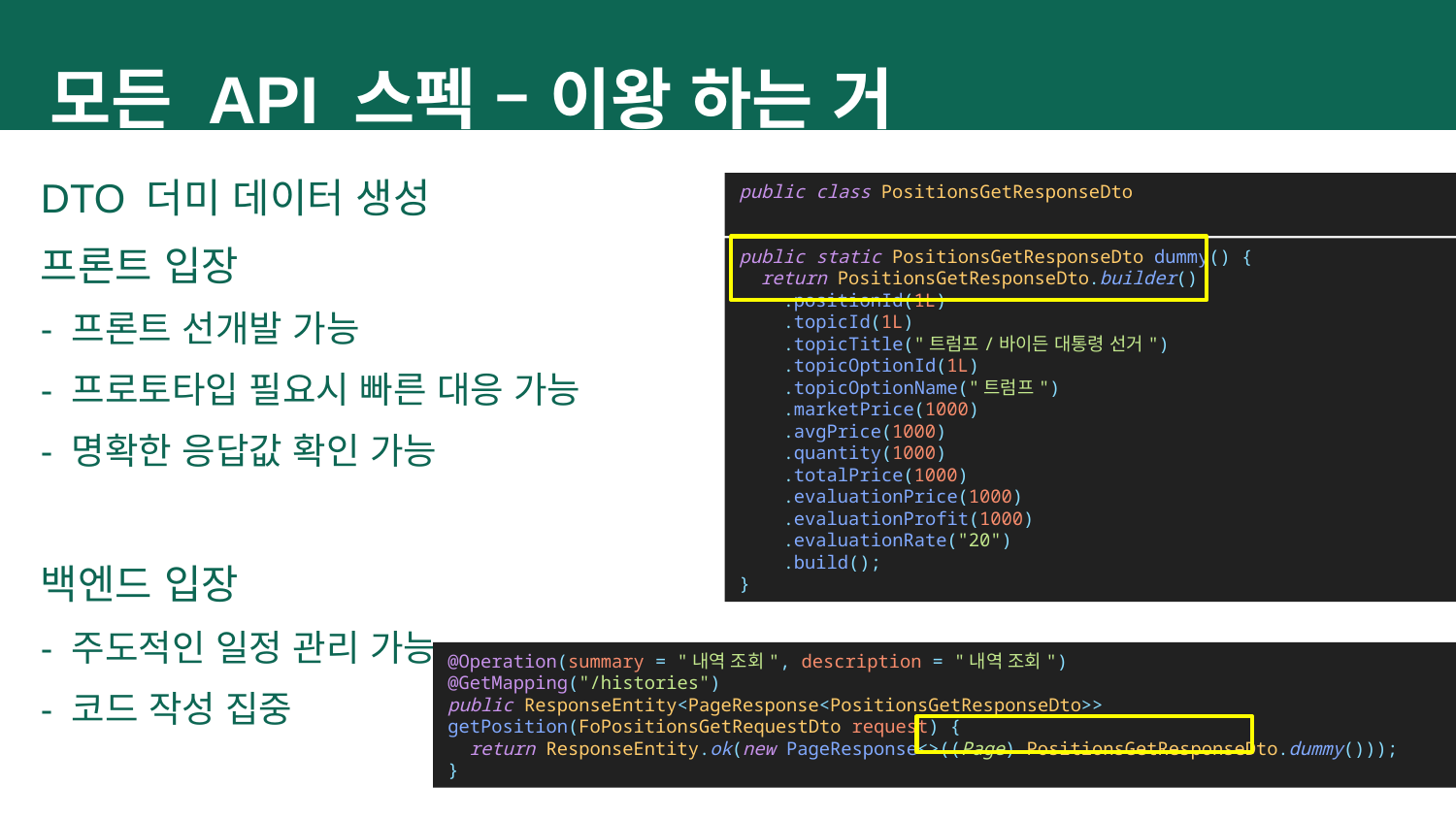

모든 API 스펙 – 이왕 하는 거
DTO 더미 데이터 생성
프론트 입장
- 프론트 선개발 가능
- 프로토타입 필요시 빠른 대응 가능
- 명확한 응답값 확인 가능

백엔드 입장
- 주도적인 일정 관리 가능
- 코드 작성 집중

public class PositionsGetResponseDto

public static PositionsGetResponseDto dummy() {
  return PositionsGetResponseDto.builder()
    .positionId(1L)
    .topicId(1L)
    .topicTitle("트럼프/바이든 대통령 선거")
    .topicOptionId(1L)
    .topicOptionName("트럼프")
    .marketPrice(1000)
    .avgPrice(1000)
    .quantity(1000)
    .totalPrice(1000)
    .evaluationPrice(1000)
    .evaluationProfit(1000)
    .evaluationRate("20")
    .build();
}
@Operation(summary = "내역 조회", description = "내역 조회")
@GetMapping("/histories")
public ResponseEntity<PageResponse<PositionsGetResponseDto>> getPosition(FoPositionsGetRequestDto request) {
  return ResponseEntity.ok(new PageResponse<>((Page) PositionsGetResponseDto.dummy()));
}